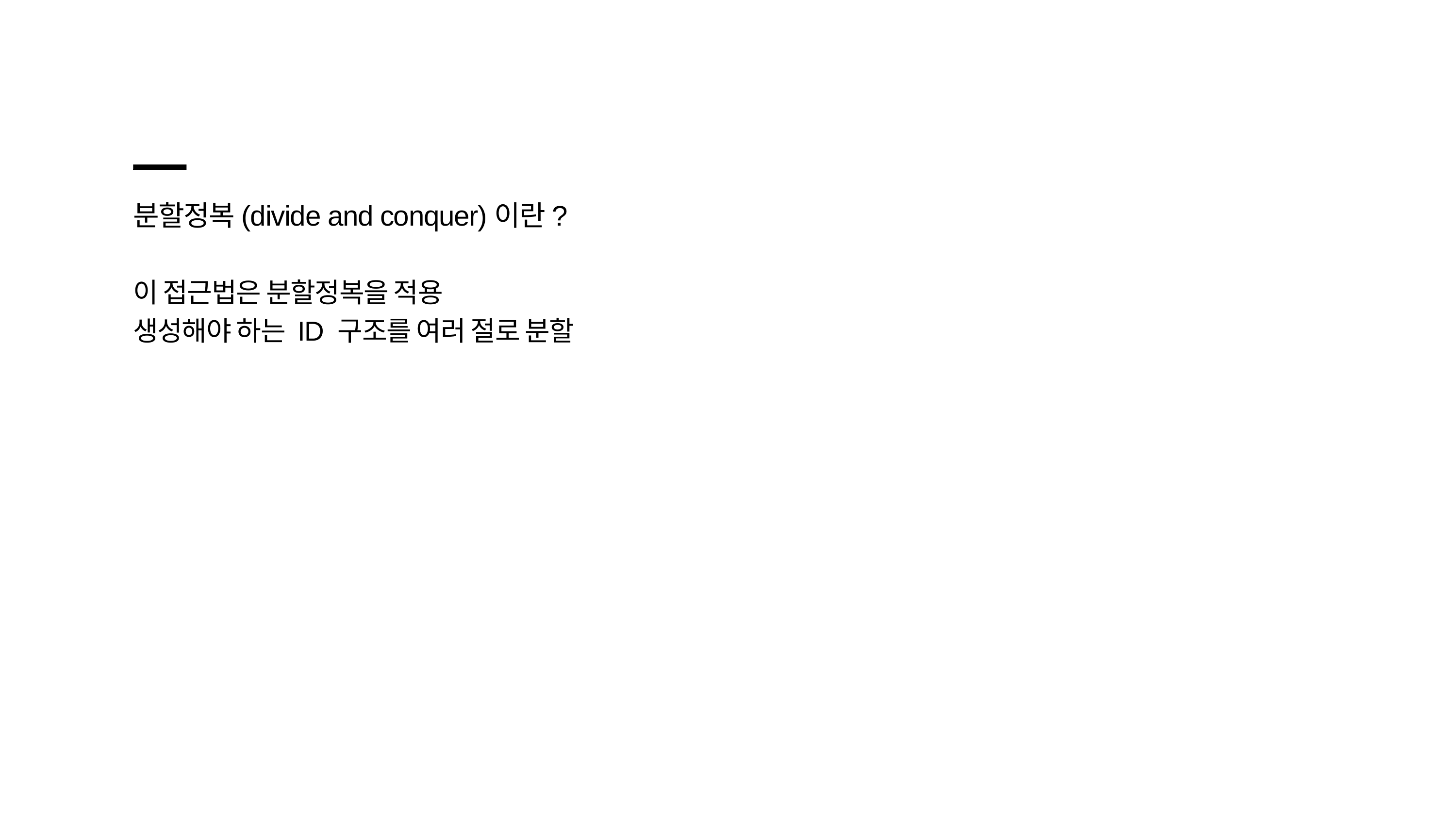

분할정복(divide and conquer)이란?
이 접근법은 분할정복을 적용
생성해야 하는 ID 구조를 여러 절로 분할